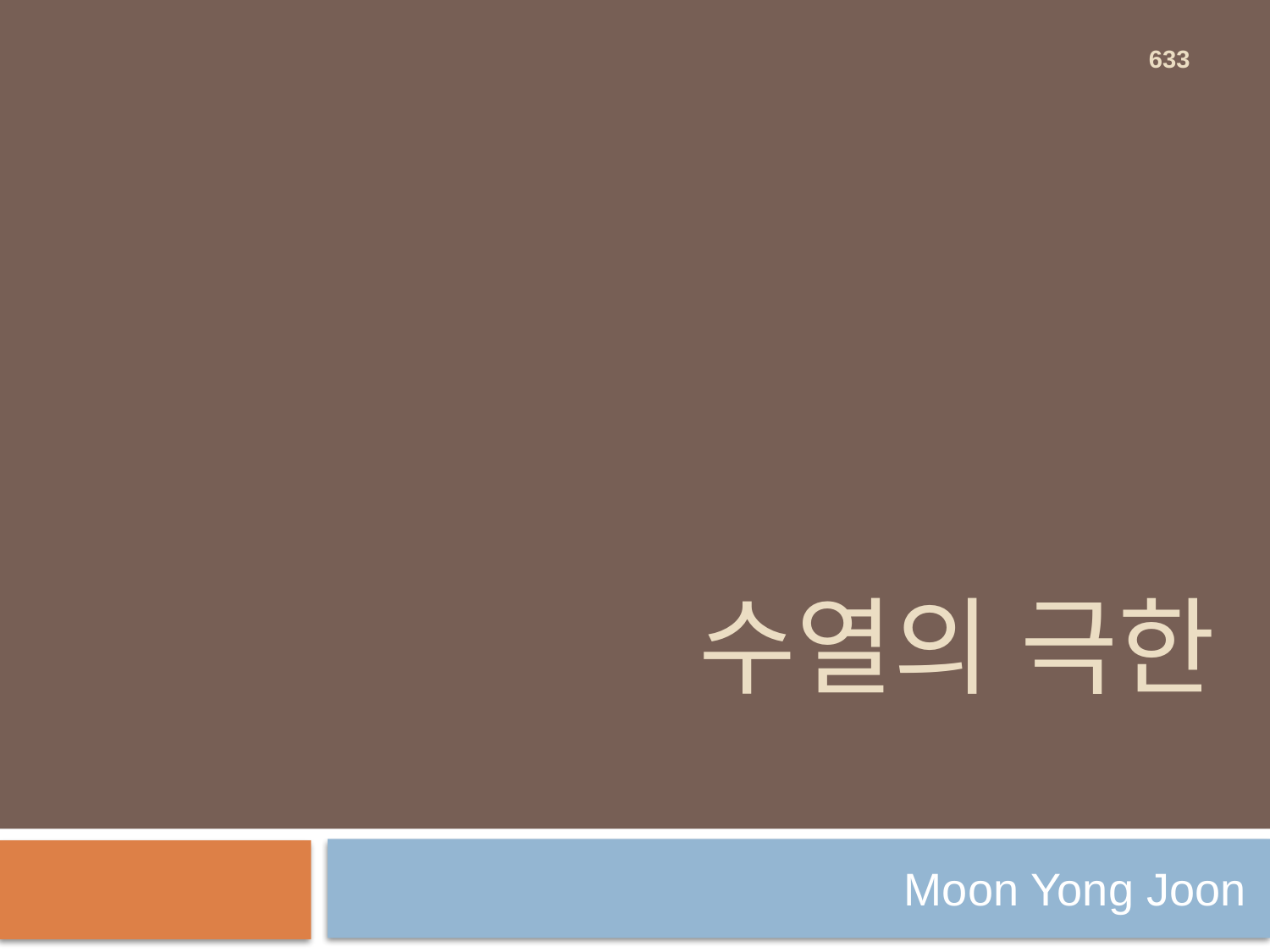

633
# 수열의 극한
Moon Yong Joon